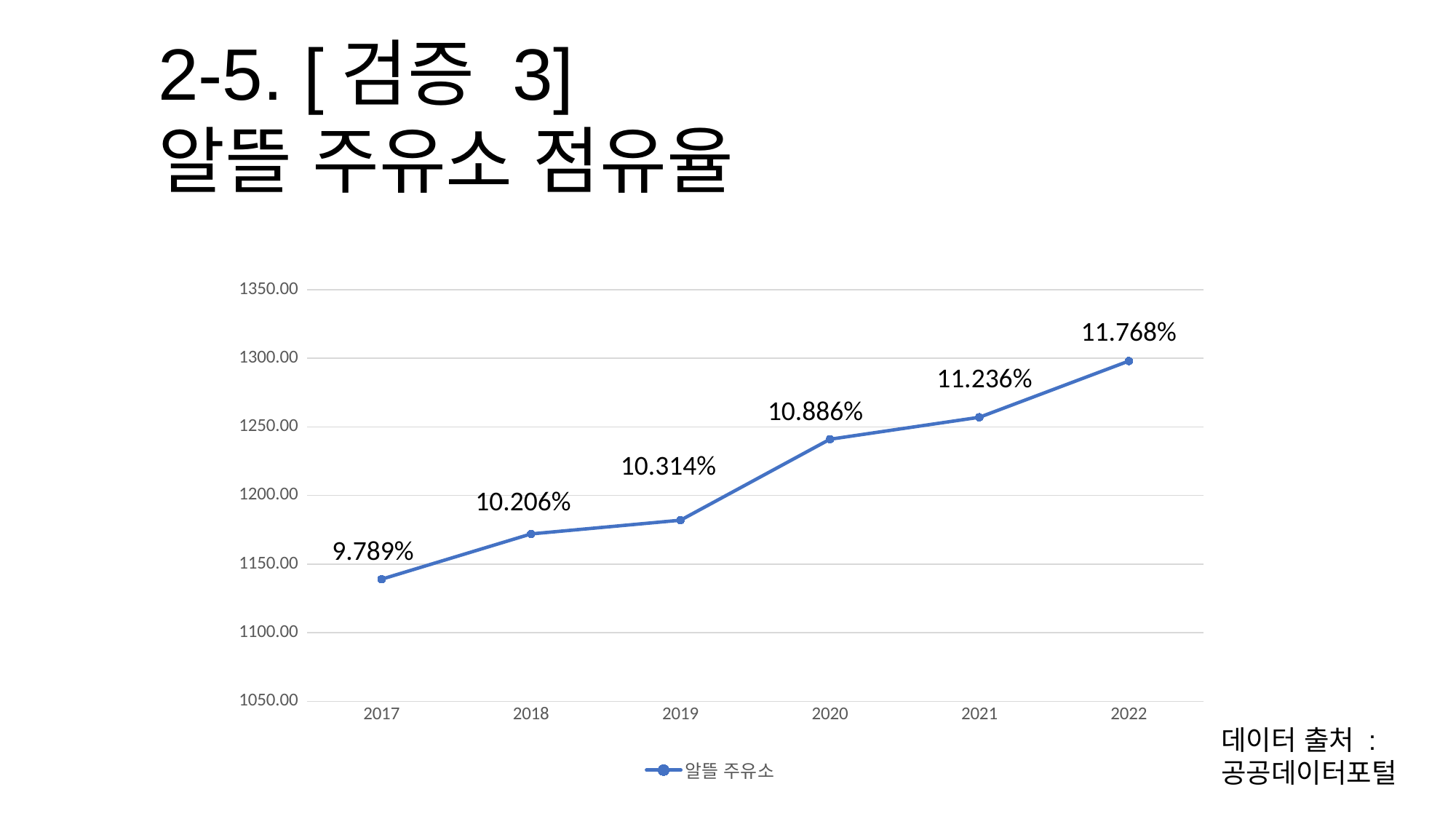

2-5. [검증 3]
알뜰 주유소 점유율

### Chart

| Category | 알뜰 주유소 |
|---|---|
| 2017 | 1139.0 |
| 2018 | 1172.0 |
| 2019 | 1182.0 |
| 2020 | 1241.0 |
| 2021 | 1257.0 |
| 2022 | 1298.0 |
11.768%
11.236%
10.886%
10.314%
10.206%
9.789%
데이터 출처 :
공공데이터포털